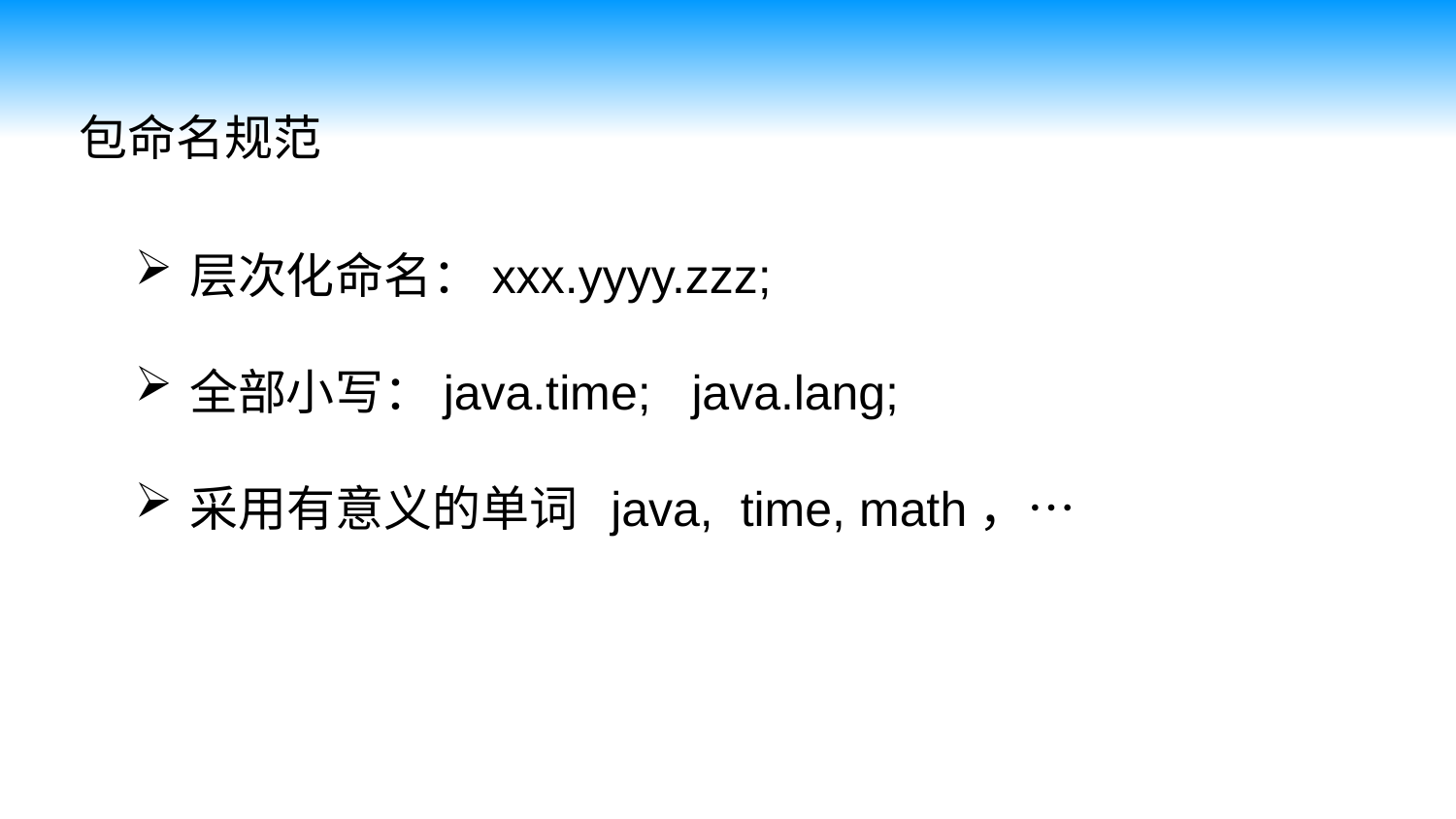

包命名规范
层次化命名：xxx.yyyy.zzz;

全部小写：java.time;   java.lang;

采用有意义的单词  java,  time, math，…